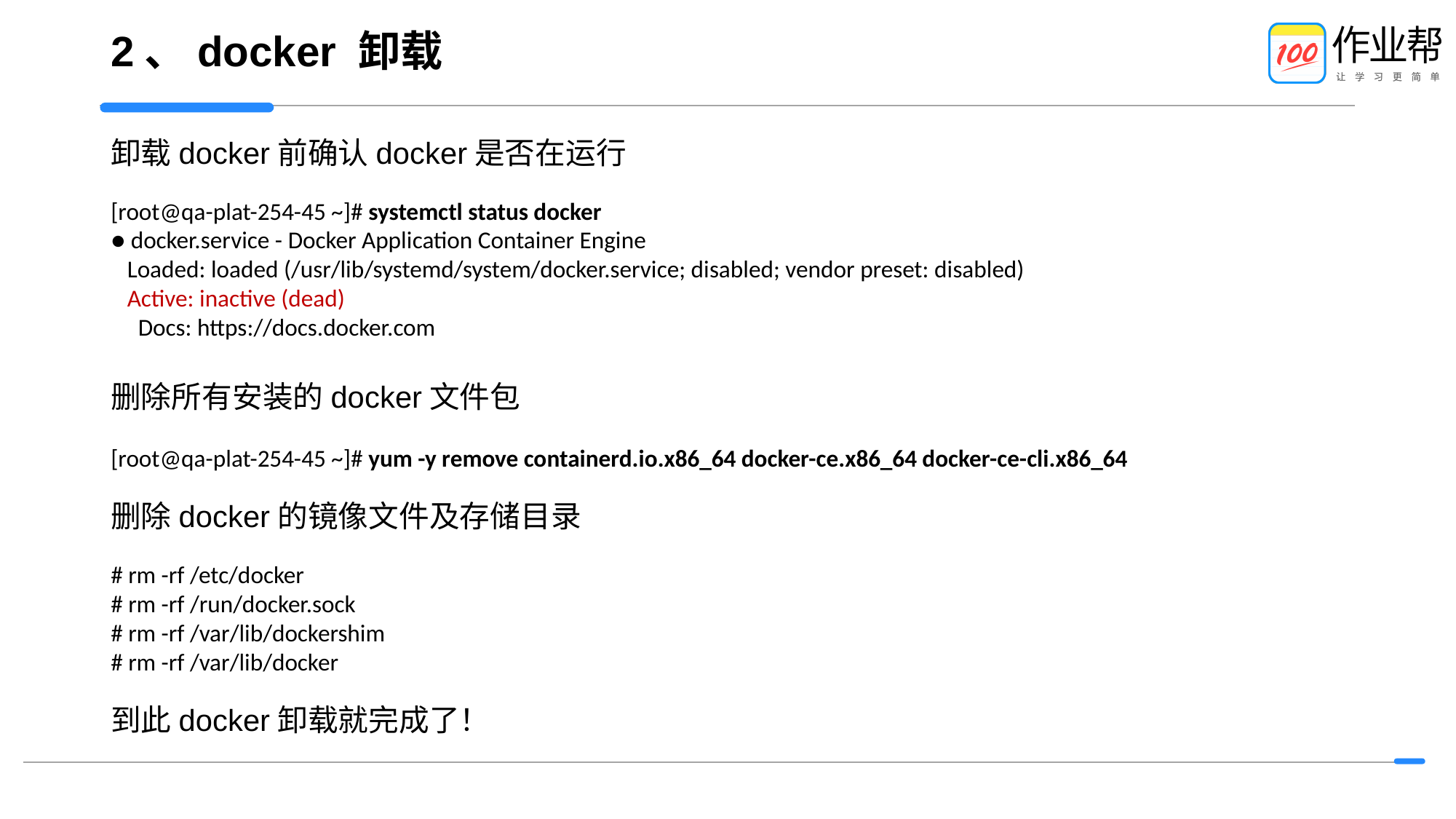

# 2、docker 卸载
卸载docker前确认docker是否在运行

[root@qa-plat-254-45 ~]# systemctl status docker
● docker.service - Docker Application Container Engine
   Loaded: loaded (/usr/lib/systemd/system/docker.service; disabled; vendor preset: disabled)
   Active: inactive (dead)
     Docs: https://docs.docker.com

删除所有安装的docker文件包

[root@qa-plat-254-45 ~]# yum -y remove containerd.io.x86_64 docker-ce.x86_64 docker-ce-cli.x86_64

删除docker的镜像文件及存储目录

# rm -rf /etc/docker
# rm -rf /run/docker.sock
# rm -rf /var/lib/dockershim
# rm -rf /var/lib/docker

到此docker卸载就完成了！